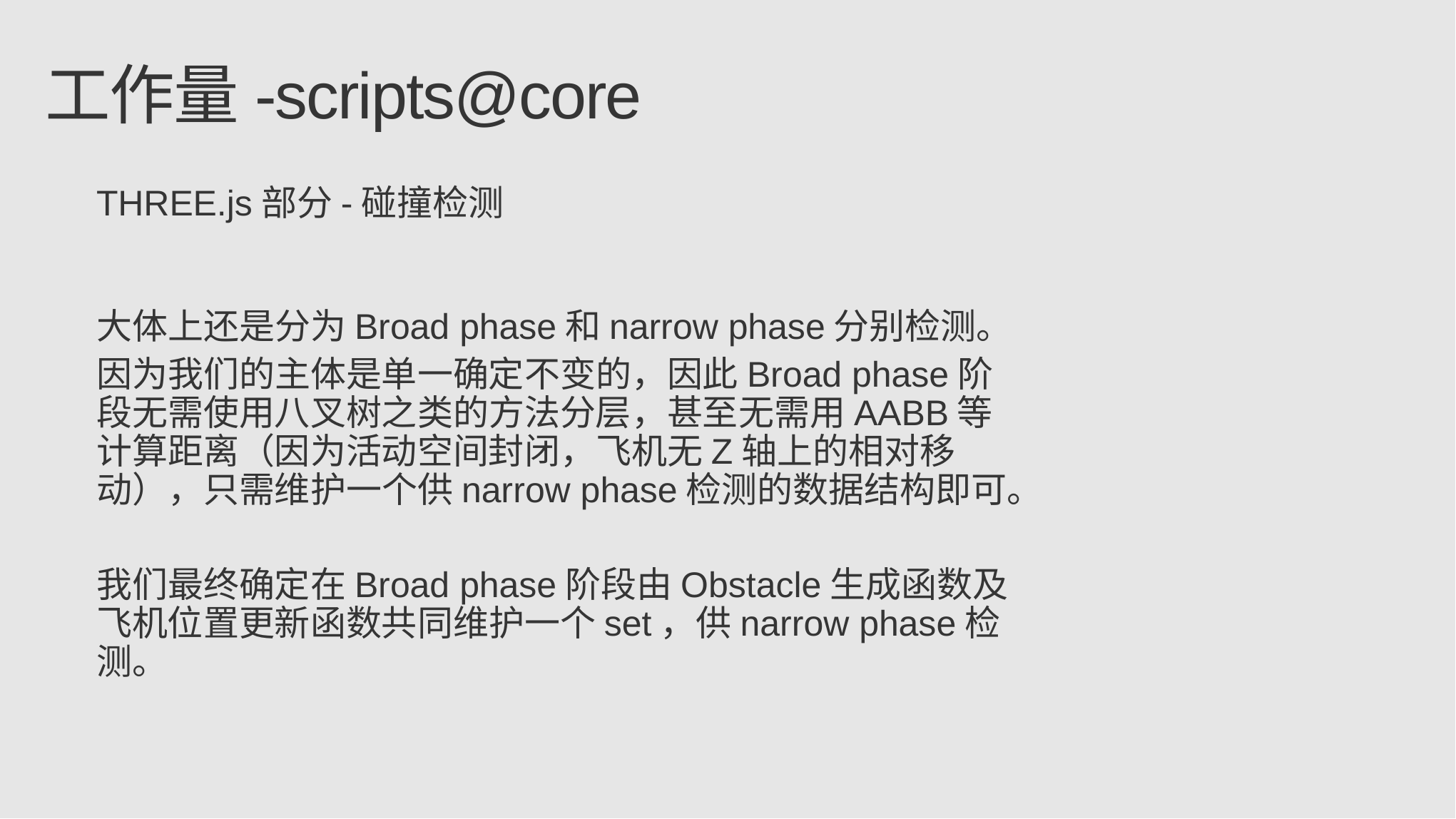

工作量-scripts@core
THREE.js部分-碰撞检测
大体上还是分为Broad phase和narrow phase分别检测。
因为我们的主体是单一确定不变的，因此Broad phase阶段无需使用八叉树之类的方法分层，甚至无需用AABB等计算距离（因为活动空间封闭，飞机无Z轴上的相对移动），只需维护一个供narrow phase检测的数据结构即可。

我们最终确定在Broad phase阶段由Obstacle生成函数及飞机位置更新函数共同维护一个set，供narrow phase检测。